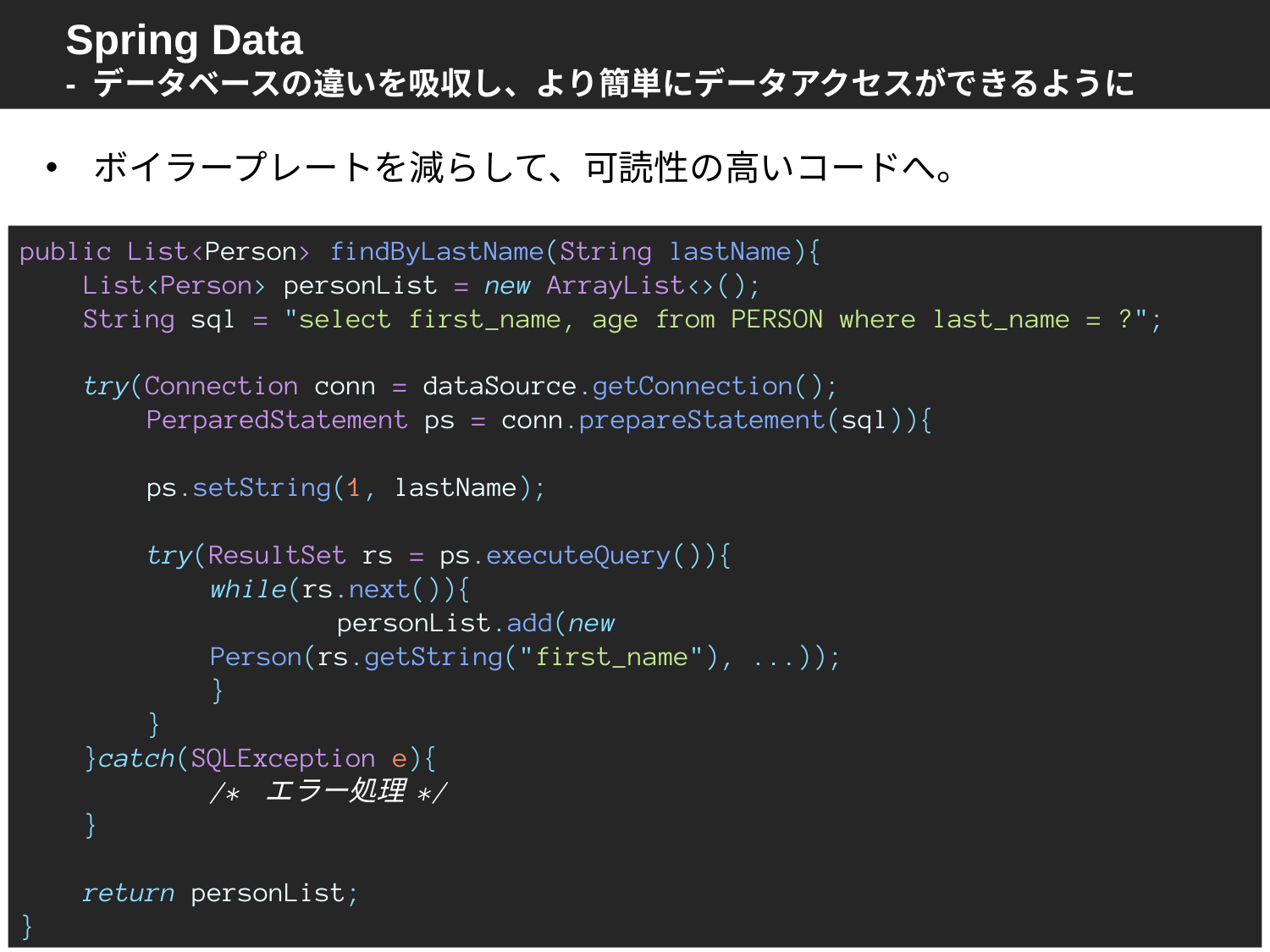

Spring Data
- データベースの違いを吸収し、より簡単にデータアクセスができるように
ボイラープレートを減らして、可読性の高いコードへ。
public List<Person> findByLastName(String lastName){
List<Person> personList = new ArrayList<>();
String sql = "select first_name, age from PERSON where last_name = ?";
try(Connection conn = dataSource.getConnection();
PerparedStatement ps = conn.prepareStatement(sql)){

ps.setString(1, lastName);
try(ResultSet rs = ps.executeQuery()){
while(rs.next()){
	personList.add(new Person(rs.getString("first_name"), ...));
}
}
}catch(SQLException e){
	/* エラー処理 */
}
return personList;
}